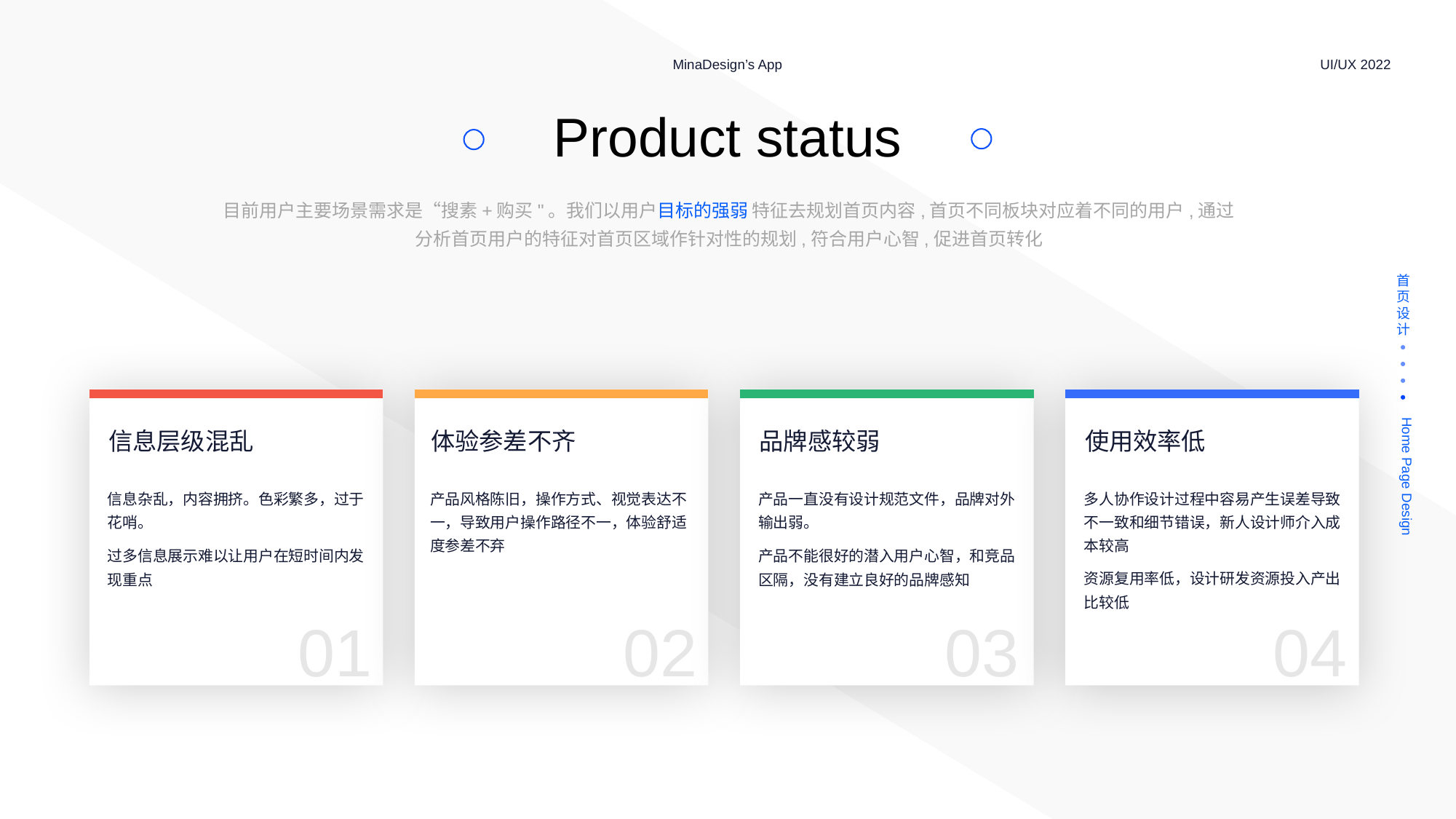

MinaDesign’s App
UI/UX 2022
Product status

目前用户主要场景需求是“搜素+购买"。我们以用户目标的强弱 特征去规划首页内容,首页不同板块对应着不同的用户,通过分析首页用户的特征对首页区域作针对性的规划,符合用户心智,促进首页转化
首页设计

Home Page Design
信息层级混乱
体验参差不齐
品牌感较弱
使用效率低
信息杂乱，内容拥挤。色彩繁多，过于花哨。
产品风格陈旧，操作方式、视觉表达不一，导致用户操作路径不一，体验舒适度参差不弃
产品一直没有设计规范文件，品牌对外输出弱。
多人协作设计过程中容易产生误差导致不一致和细节错误，新人设计师介入成本较高
过多信息展示难以让用户在短时间内发现重点
产品不能很好的潜入用户心智，和竞品区隔，没有建立良好的品牌感知
资源复用率低，设计研发资源投入产出比较低
01
02
03
04